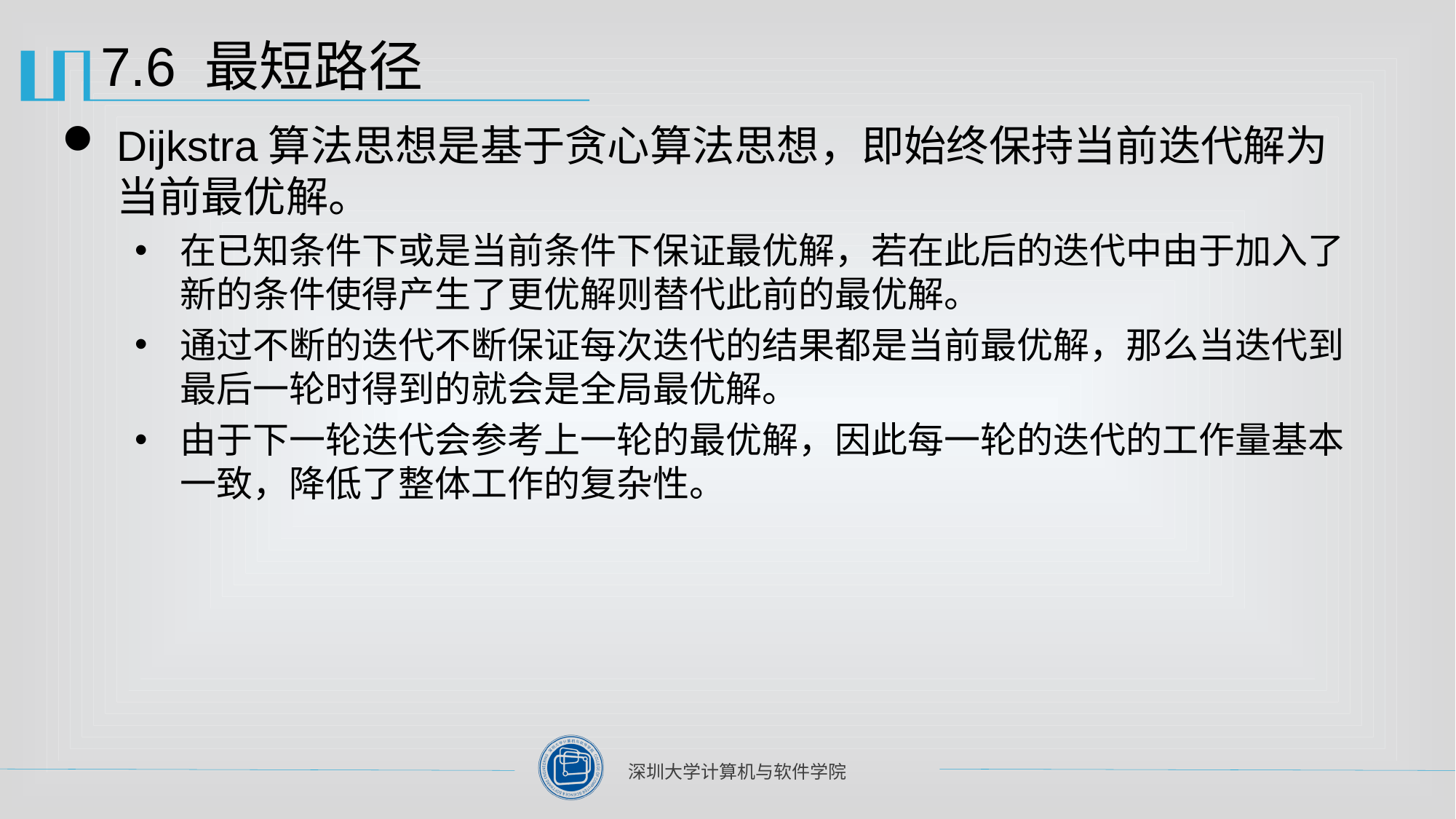

# 7.6 最短路径
Dijkstra算法思想是基于贪心算法思想，即始终保持当前迭代解为当前最优解。
在已知条件下或是当前条件下保证最优解，若在此后的迭代中由于加入了新的条件使得产生了更优解则替代此前的最优解。
通过不断的迭代不断保证每次迭代的结果都是当前最优解，那么当迭代到最后一轮时得到的就会是全局最优解。
由于下一轮迭代会参考上一轮的最优解，因此每一轮的迭代的工作量基本一致，降低了整体工作的复杂性。
121